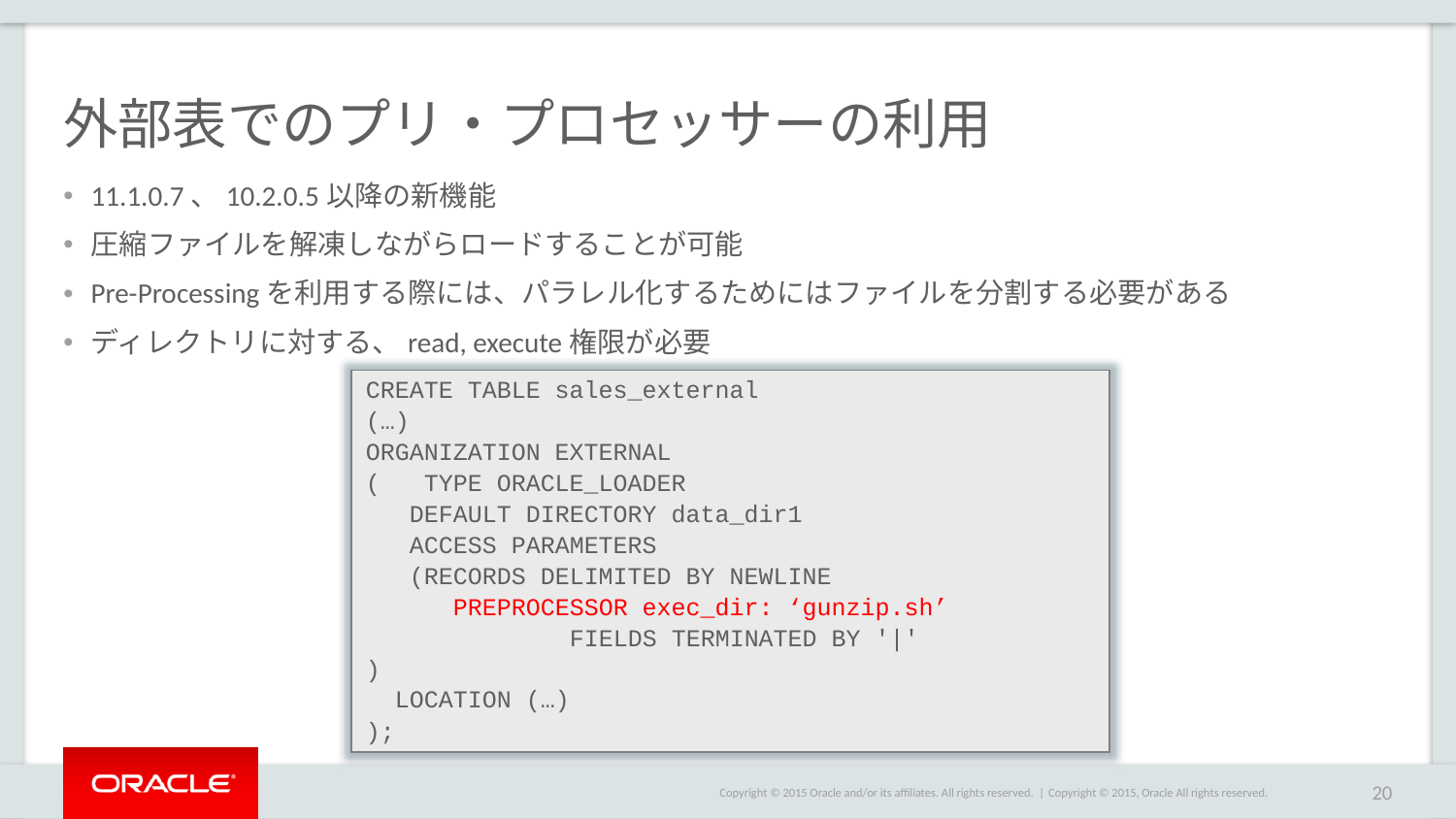

# 外部表でのプリ・プロセッサーの利用

11.1.0.7、10.2.0.5以降の新機能
圧縮ファイルを解凍しながらロードすることが可能
Pre-Processingを利用する際には、パラレル化するためにはファイルを分割する必要がある
ディレクトリに対する、read, execute権限が必要

CREATE TABLE sales_external
(…)
ORGANIZATION EXTERNAL
(   TYPE ORACLE_LOADER
   DEFAULT DIRECTORY data_dir1
   ACCESS PARAMETERS
   (RECORDS DELIMITED BY NEWLINE
      PREPROCESSOR exec_dir: ‘gunzip.sh’
	    FIELDS TERMINATED BY '|'
)
  LOCATION (…)
);
Copyright © 2015, Oracle All rights reserved.
20